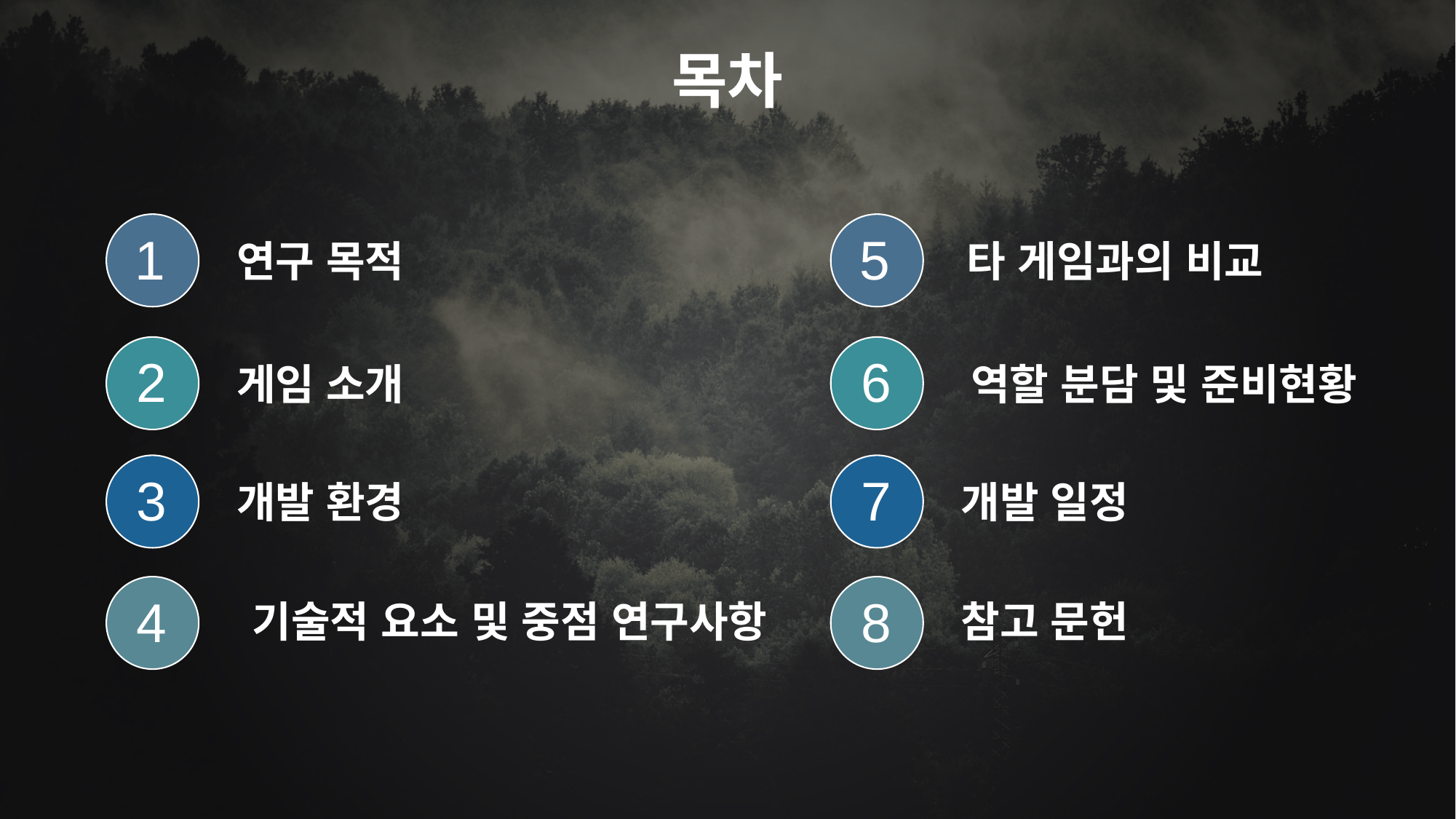

목차

1
연구 목적

5
타 게임과의 비교

2
게임 소개

6
역할 분담 및 준비현황

3
개발 환경

7
개발 일정

4
기술적 요소 및 중점 연구사항

8
참고 문헌
2